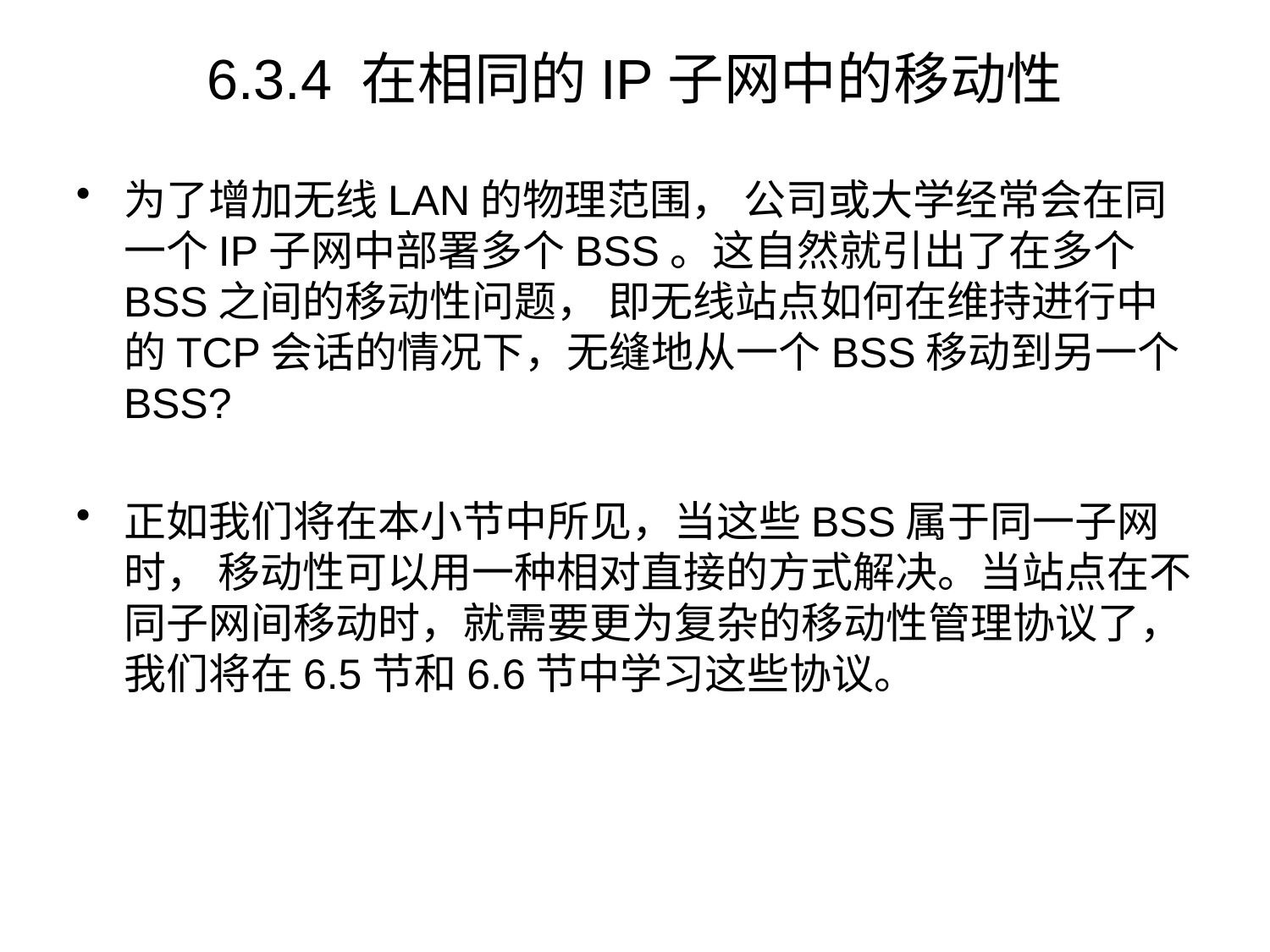

# 6.3.4 在相同的IP子网中的移动性
为了增加无线LAN的物理范围， 公司或大学经常会在同一个IP子网中部署多个BSS。这自然就引出了在多个BSS之间的移动性问题， 即无线站点如何在维持进行中的TCP会话的情况下，无缝地从一个BSS移动到另一个BSS?

正如我们将在本小节中所见，当这些BSS属于同一子网时， 移动性可以用一种相对直接的方式解决。当站点在不同子网间移动时，就需要更为复杂的移动性管理协议了，我们将在6.5节和6.6节中学习这些协议。